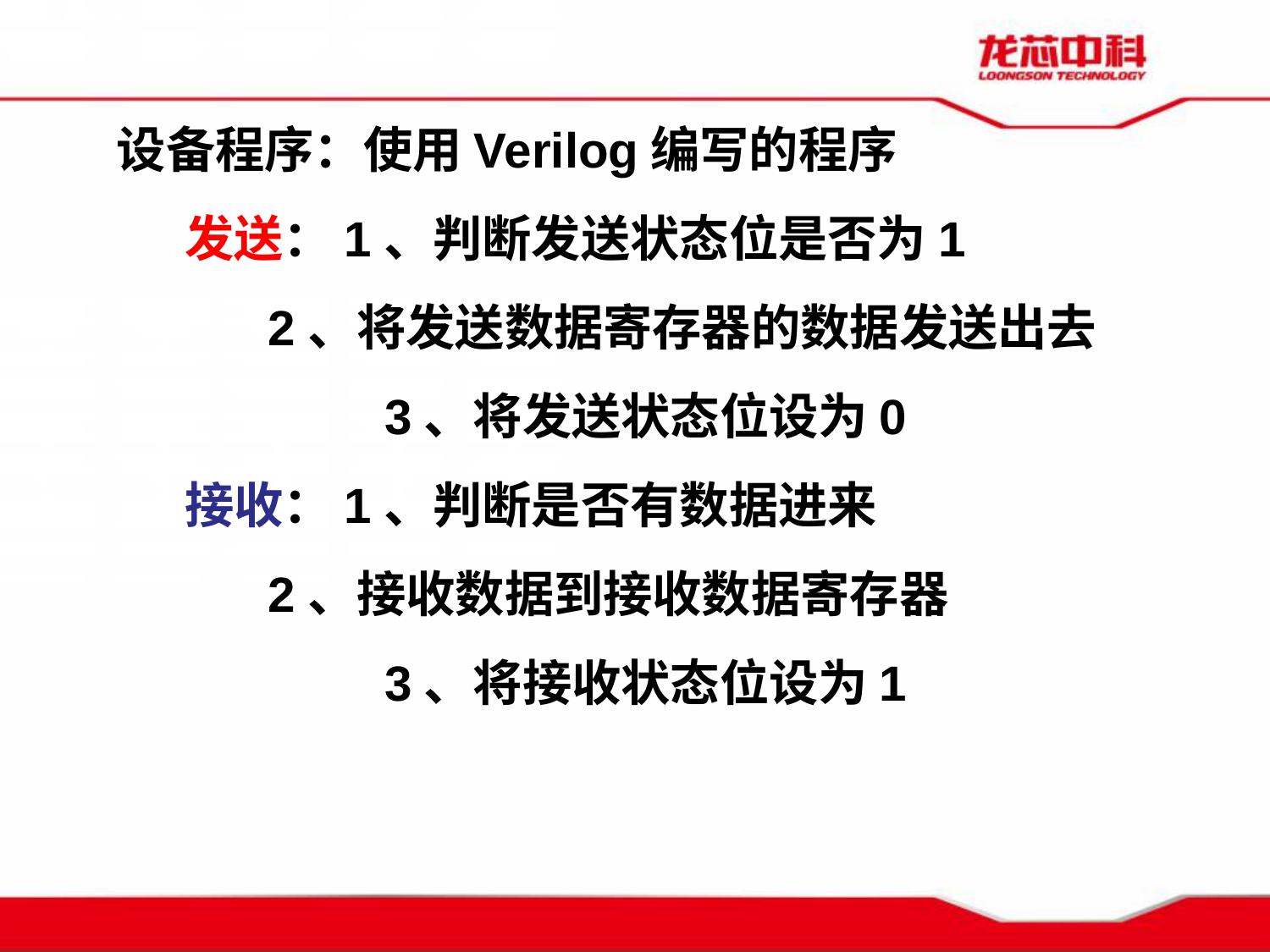

设备程序：使用Verilog编写的程序
     发送：1、判断发送状态位是否为1
           2、将发送数据寄存器的数据发送出去
 3、将发送状态位设为0
     接收：1、判断是否有数据进来
           2、接收数据到接收数据寄存器
 3、将接收状态位设为1